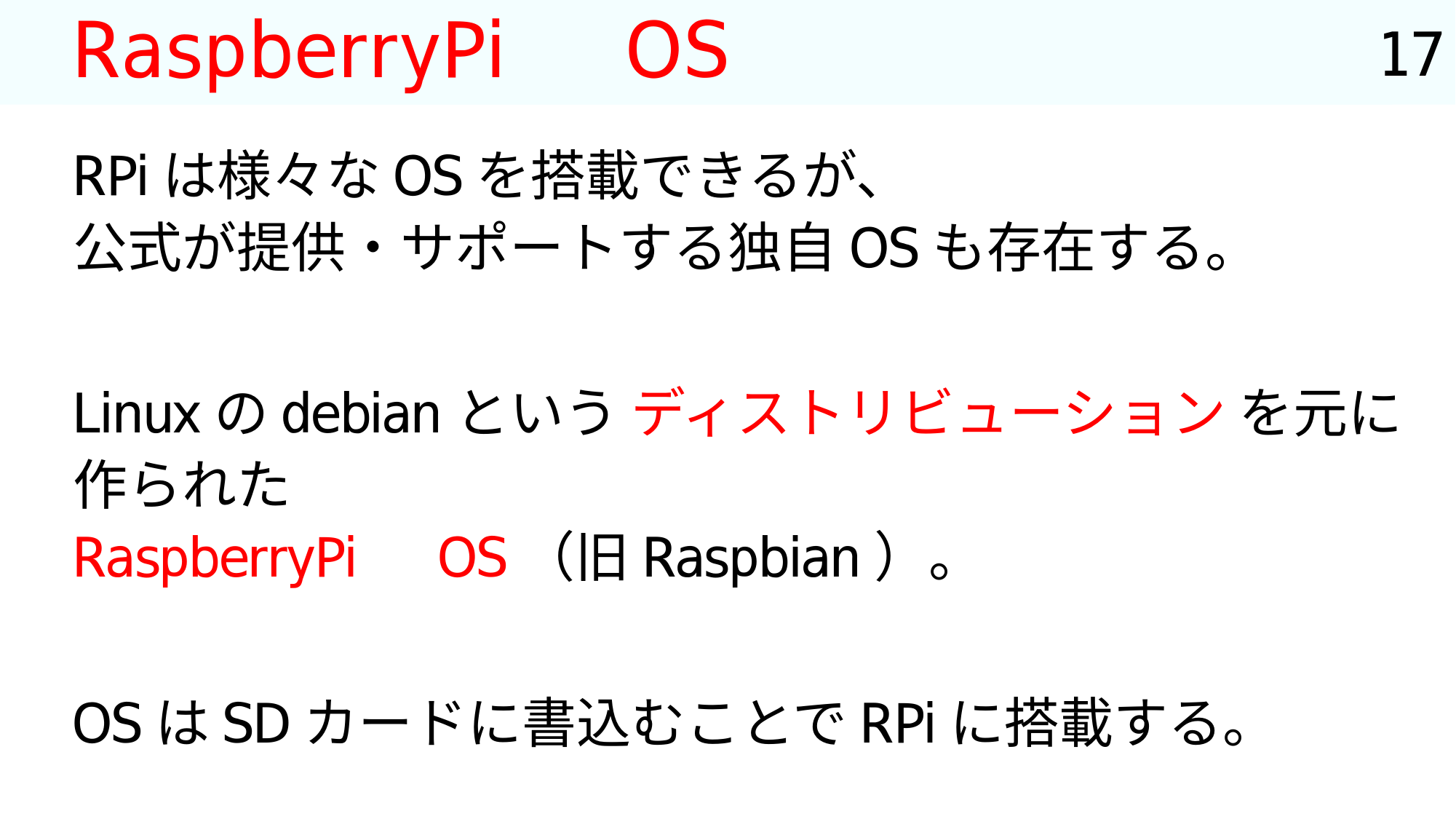

17
# RaspberryPi　OS
RPiは様々なOSを搭載できるが、
公式が提供・サポートする独自OSも存在する。

Linuxのdebianという ディストリビューション を元に作られた
RaspberryPi　OS（旧Raspbian）。

OSはSDカードに書込むことでRPiに搭載する。